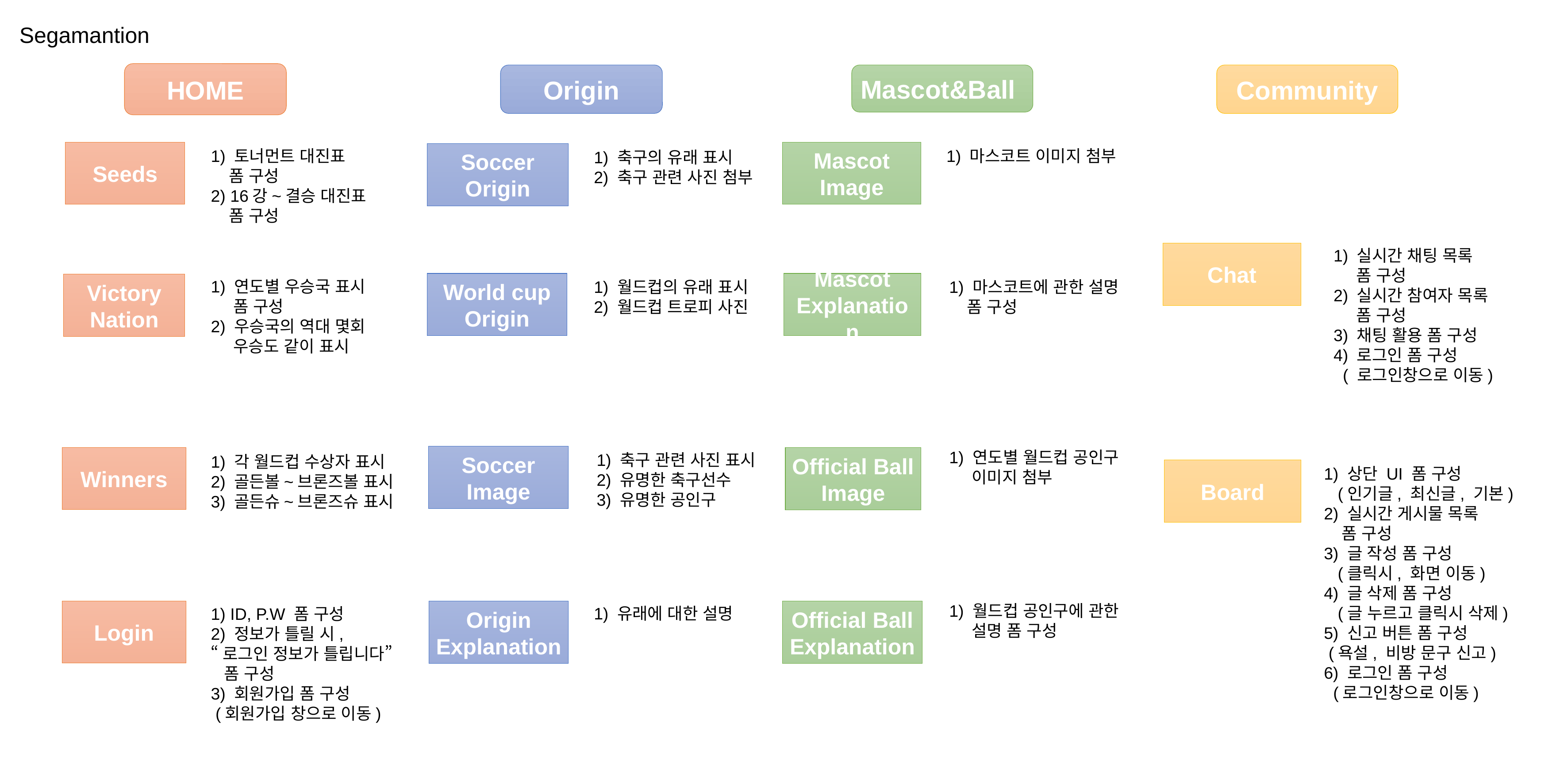

# Segamantion
HOME
Origin
Mascot&Ball
Community
1) 토너먼트 대진표
   폼 구성
2) 16강~결승 대진표
   폼 구성
1) 마스코트 이미지 첨부

Seeds
Mascot
Image
1) 축구의 유래 표시
2) 축구 관련 사진 첨부
Soccer
Origin
1) 실시간 채팅 목록
    폼 구성
2) 실시간 참여자 목록
    폼 구성
3) 채팅 활용 폼 구성
4) 로그인 폼 구성
  ( 로그인창으로 이동)
Chat
1) 연도별 우승국 표시
    폼 구성
2) 우승국의 역대 몇회
    우승도 같이 표시

1) 월드컵의 유래 표시
2) 월드컵 트로피 사진
1) 마스코트에 관한 설명
   폼 구성
World cup
Origin
Mascot
Explanation
Victory
Nation
1) 연도별 월드컵 공인구
    이미지 첨부

1) 축구 관련 사진 표시
2) 유명한 축구선수
3) 유명한 공인구
Soccer
Image
Winners
Official Ball
Image
1) 각 월드컵 수상자 표시
2) 골든볼~브론즈볼 표시
3) 골든슈~브론즈슈 표시

1) 상단 UI 폼 구성
   (인기글, 최신글, 기본)
2) 실시간 게시물 목록
   폼 구성
3) 글 작성 폼 구성
   (클릭시, 화면 이동)
4) 글 삭제 폼 구성
   (글 누르고 클릭시 삭제)
5) 신고 버튼 폼 구성
 (욕설, 비방 문구 신고)
6) 로그인 폼 구성
  (로그인창으로 이동)
Board
1) 월드컵 공인구에 관한
    설명 폼 구성

1) 유래에 대한 설명
1) ID, P.W 폼 구성
2) 정보가 틀릴 시,
“로그인 정보가 틀립니다”
  폼 구성
3) 회원가입 폼 구성
 (회원가입 창으로 이동)

Login
Origin
Explanation
Official Ball
Explanation